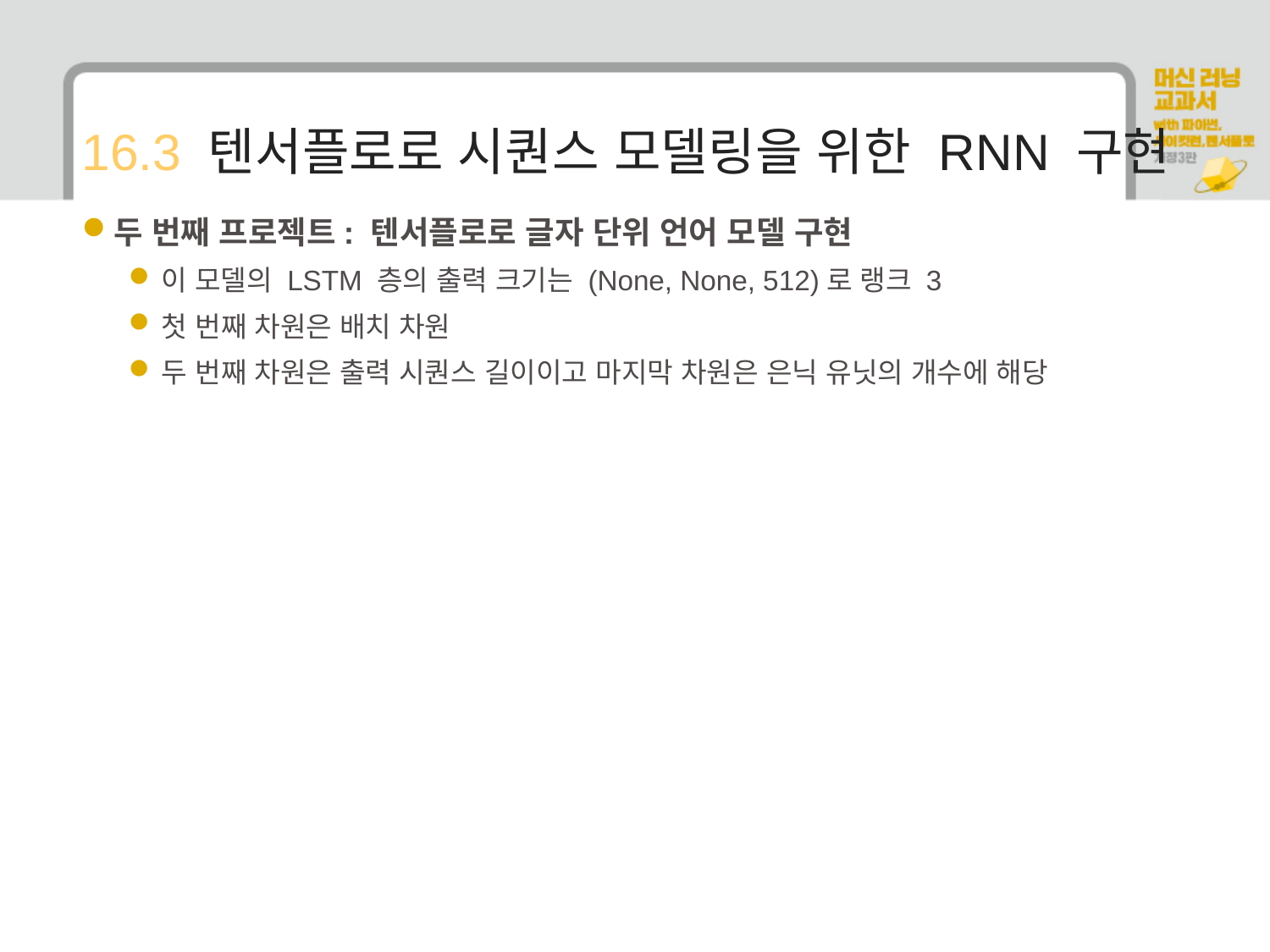

# 16.3 텐서플로로 시퀀스 모델링을 위한 RNN 구현
두 번째 프로젝트: 텐서플로로 글자 단위 언어 모델 구현
이 모델의 LSTM 층의 출력 크기는 (None, None, 512)로 랭크 3
첫 번째 차원은 배치 차원
두 번째 차원은 출력 시퀀스 길이이고 마지막 차원은 은닉 유닛의 개수에 해당